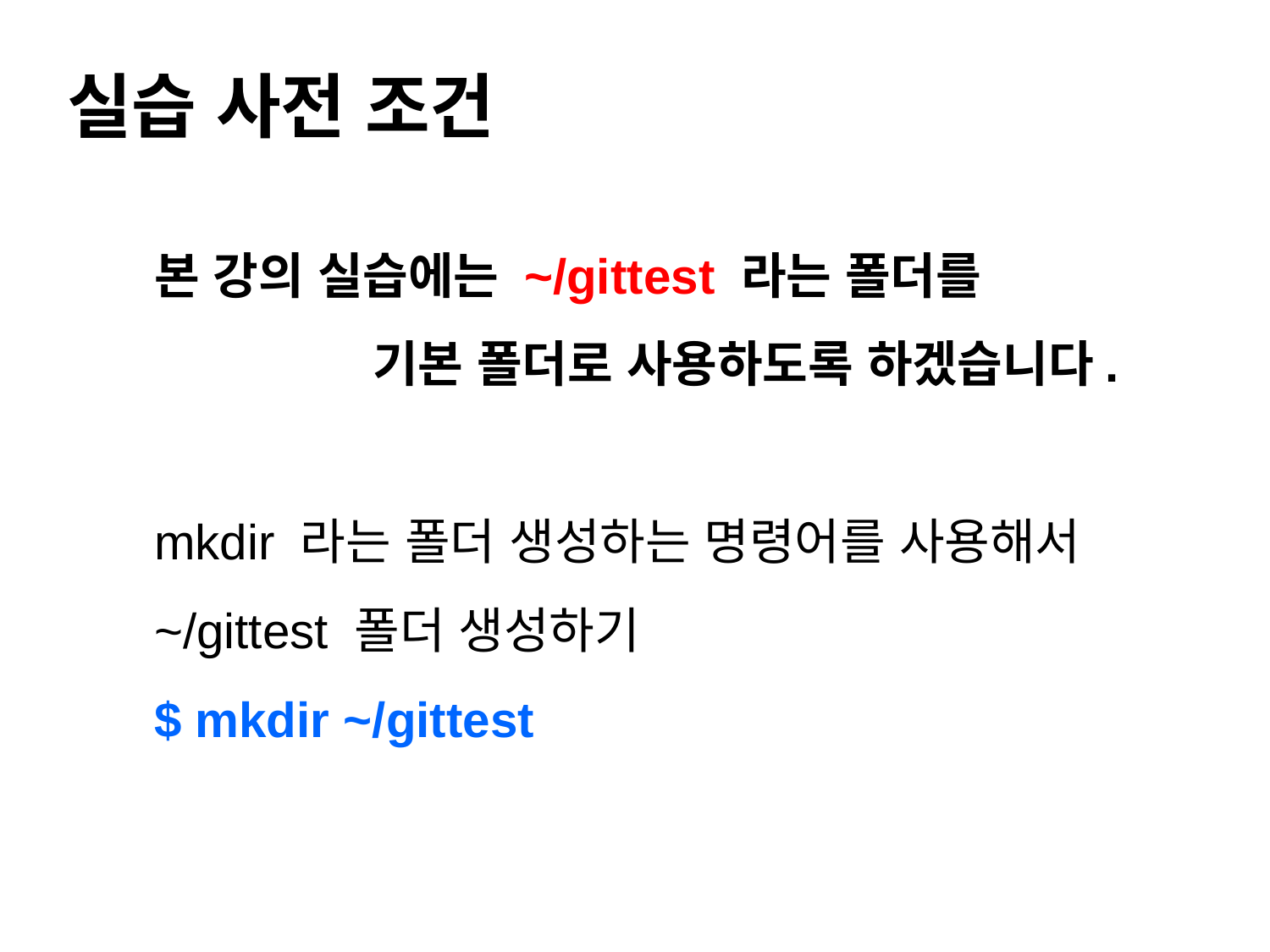

#
실습 사전 조건
본 강의 실습에는 ~/gittest 라는 폴더를
               기본 폴더로 사용하도록 하겠습니다.

mkdir 라는 폴더 생성하는 명령어를 사용해서
~/gittest 폴더 생성하기
$ mkdir ~/gittest